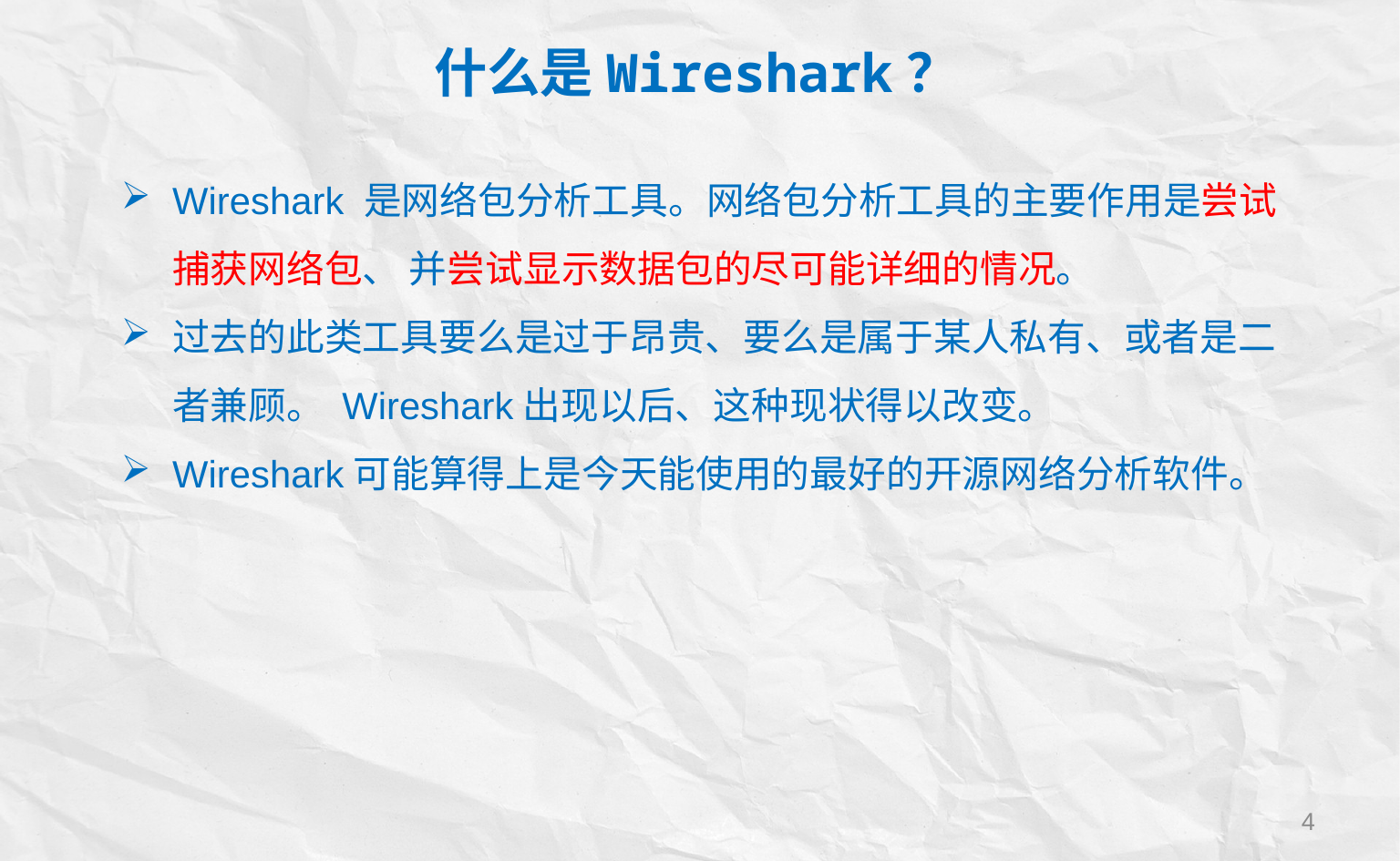

什么是Wireshark？
Wireshark 是网络包分析工具。网络包分析工具的主要作用是尝试捕获网络包、 并尝试显示数据包的尽可能详细的情况。
过去的此类工具要么是过于昂贵、要么是属于某人私有、或者是二者兼顾。 Wireshark出现以后、这种现状得以改变。
Wireshark可能算得上是今天能使用的最好的开源网络分析软件。

 4